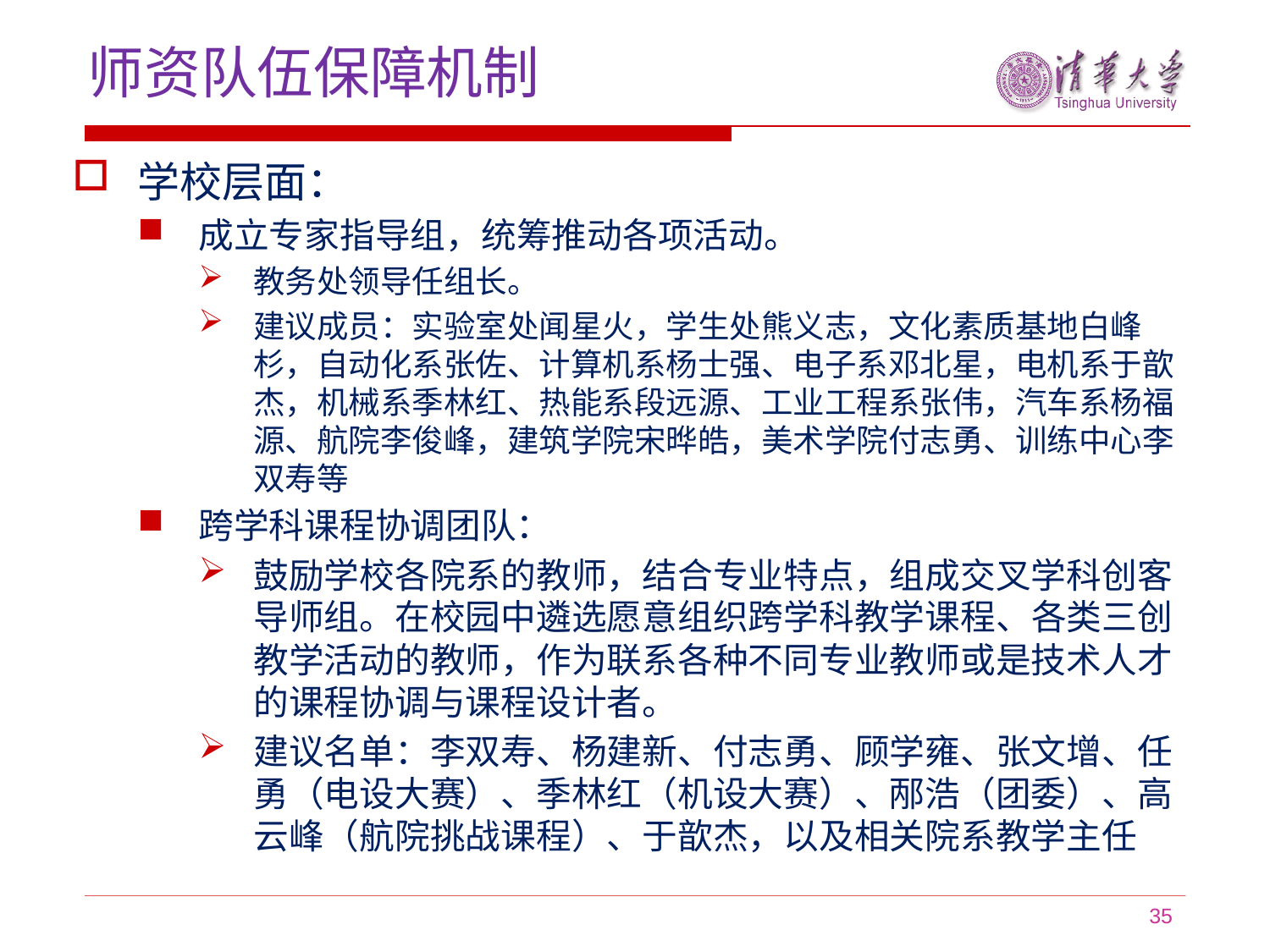

师资队伍保障机制
学校层面：
成立专家指导组，统筹推动各项活动。
教务处领导任组长。
建议成员：实验室处闻星火，学生处熊义志，文化素质基地白峰杉，自动化系张佐、计算机系杨士强、电子系邓北星，电机系于歆杰，机械系季林红、热能系段远源、工业工程系张伟，汽车系杨福源、航院李俊峰，建筑学院宋晔皓，美术学院付志勇、训练中心李双寿等
跨学科课程协调团队：
鼓励学校各院系的教师，结合专业特点，组成交叉学科创客导师组。在校园中遴选愿意组织跨学科教学课程、各类三创教学活动的教师，作为联系各种不同专业教师或是技术人才的课程协调与课程设计者。
建议名单：李双寿、杨建新、付志勇、顾学雍、张文增、任勇（电设大赛）、季林红（机设大赛）、邴浩（团委）、高云峰（航院挑战课程）、于歆杰，以及相关院系教学主任
35